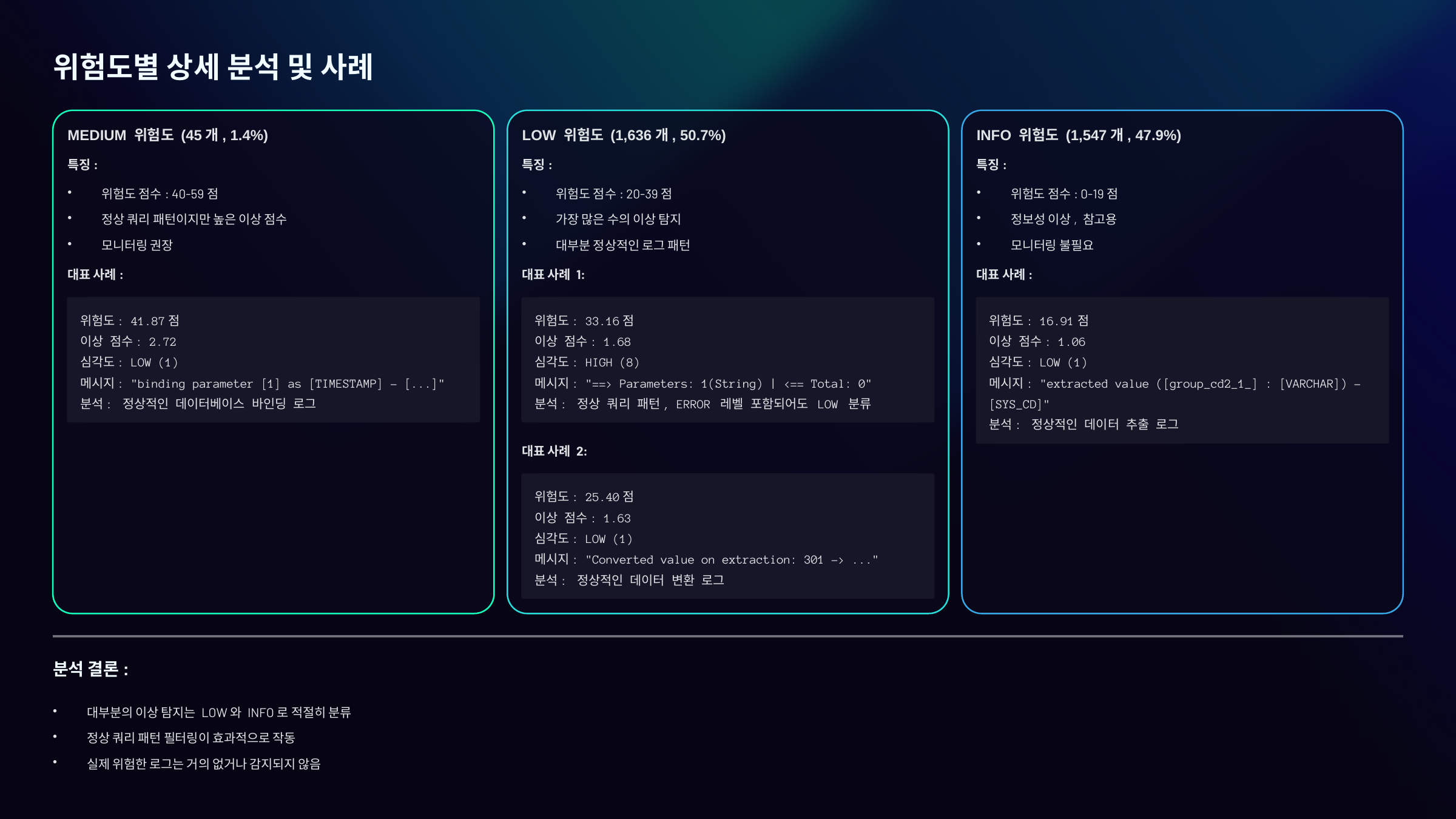

위험도별 상세 분석 및 사례

MEDIUM 위험도 (45개, 1.4%)
LOW 위험도 (1,636개, 50.7%)
INFO 위험도 (1,547개, 47.9%)
특징:
특징:
특징:
위험도 점수: 40-59점
위험도 점수: 20-39점
위험도 점수: 0-19점
정상 쿼리 패턴이지만 높은 이상 점수
가장 많은 수의 이상 탐지
정보성 이상, 참고용
모니터링 권장
대부분 정상적인 로그 패턴
모니터링 불필요
대표 사례:
대표 사례 1:
대표 사례:

위험도: 41.87점
이상 점수: 2.72
심각도: LOW (1)
메시지: "binding parameter [1] as [TIMESTAMP] - [...]"
분석: 정상적인 데이터베이스 바인딩 로그
위험도: 33.16점
이상 점수: 1.68
심각도: HIGH (8)
메시지: "==> Parameters: 1(String) | <== Total: 0"
분석: 정상 쿼리 패턴, ERROR 레벨 포함되어도 LOW 분류
위험도: 16.91점
이상 점수: 1.06
심각도: LOW (1)
메시지: "extracted value ([group_cd2_1_] : [VARCHAR]) - [SYS_CD]"
분석: 정상적인 데이터 추출 로그
대표 사례 2:

위험도: 25.40점
이상 점수: 1.63
심각도: LOW (1)
메시지: "Converted value on extraction: 301 -> ..."
분석: 정상적인 데이터 변환 로그

분석 결론:
대부분의 이상 탐지는 LOW와 INFO로 적절히 분류
정상 쿼리 패턴 필터링이 효과적으로 작동
실제 위험한 로그는 거의 없거나 감지되지 않음